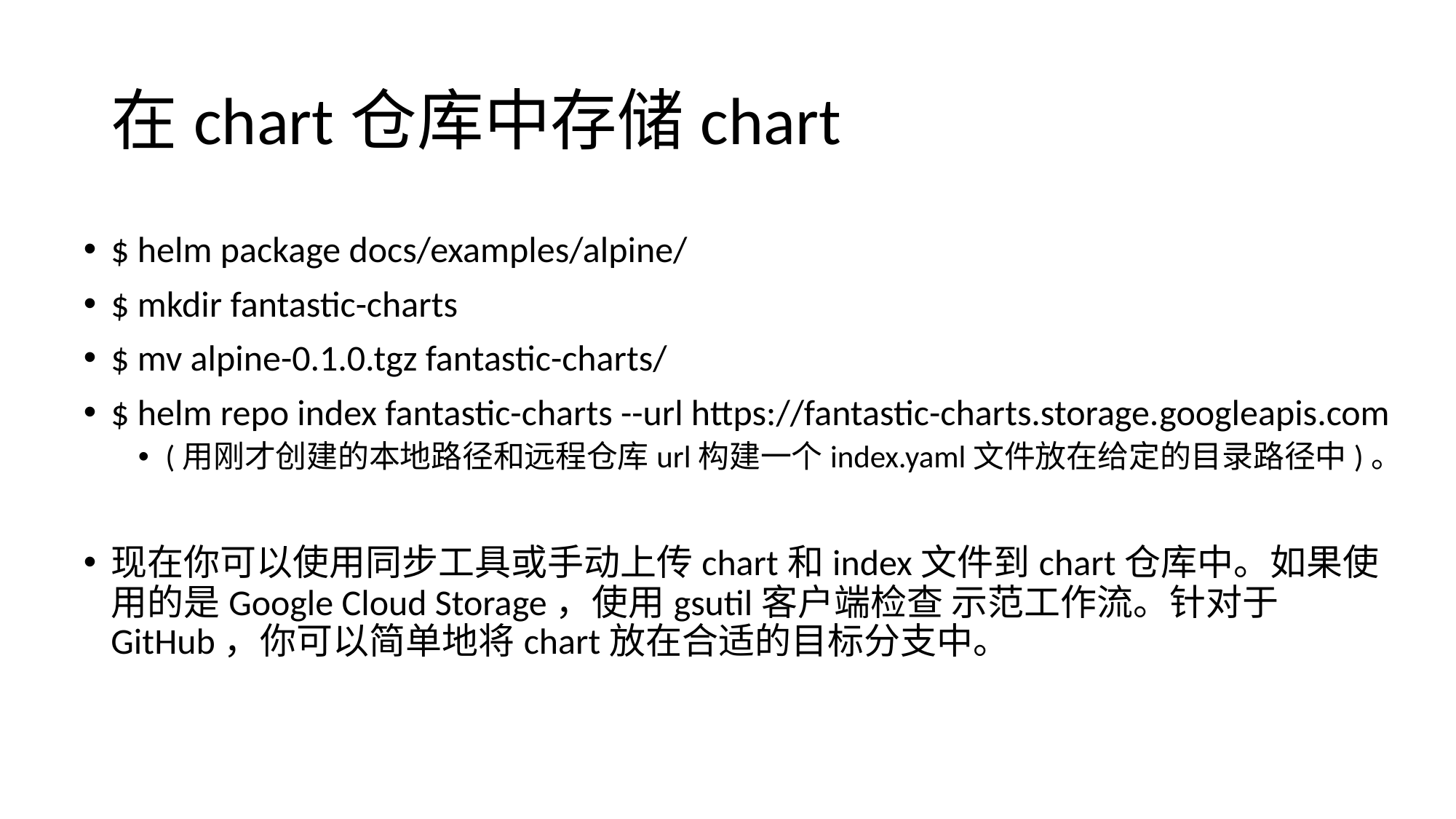

# 在chart仓库中存储chart
$ helm package docs/examples/alpine/
$ mkdir fantastic-charts
$ mv alpine-0.1.0.tgz fantastic-charts/
$ helm repo index fantastic-charts --url https://fantastic-charts.storage.googleapis.com
(用刚才创建的本地路径和远程仓库url构建一个index.yaml文件放在给定的目录路径中)。

现在你可以使用同步工具或手动上传chart和index文件到chart仓库中。如果使用的是Google Cloud Storage，使用gsutil客户端检查 示范工作流。针对于GitHub，你可以简单地将chart放在合适的目标分支中。